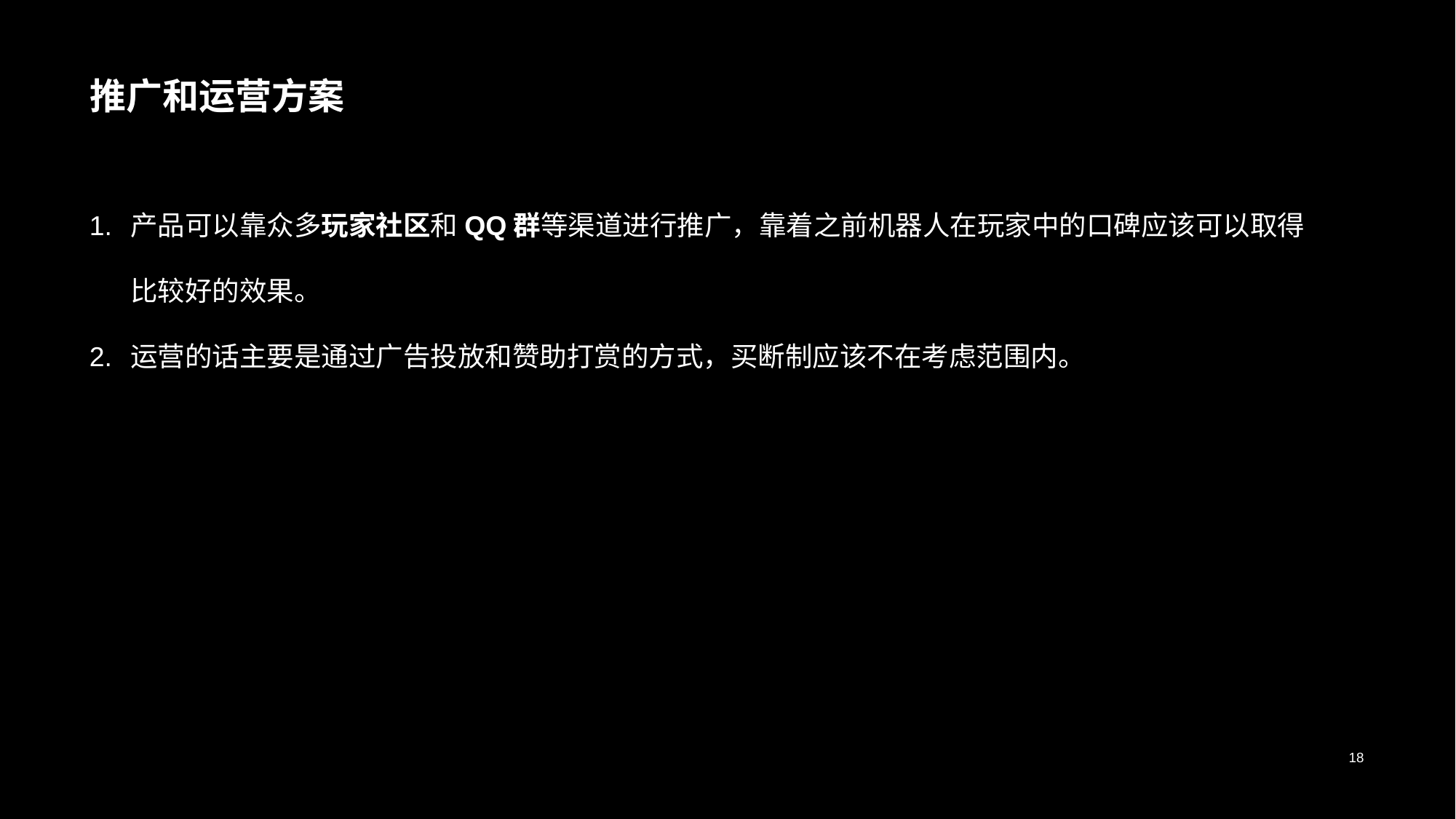

# 推广和运营方案
产品可以靠众多玩家社区和QQ群等渠道进行推广，靠着之前机器人在玩家中的口碑应该可以取得比较好的效果。
运营的话主要是通过广告投放和赞助打赏的方式，买断制应该不在考虑范围内。
18